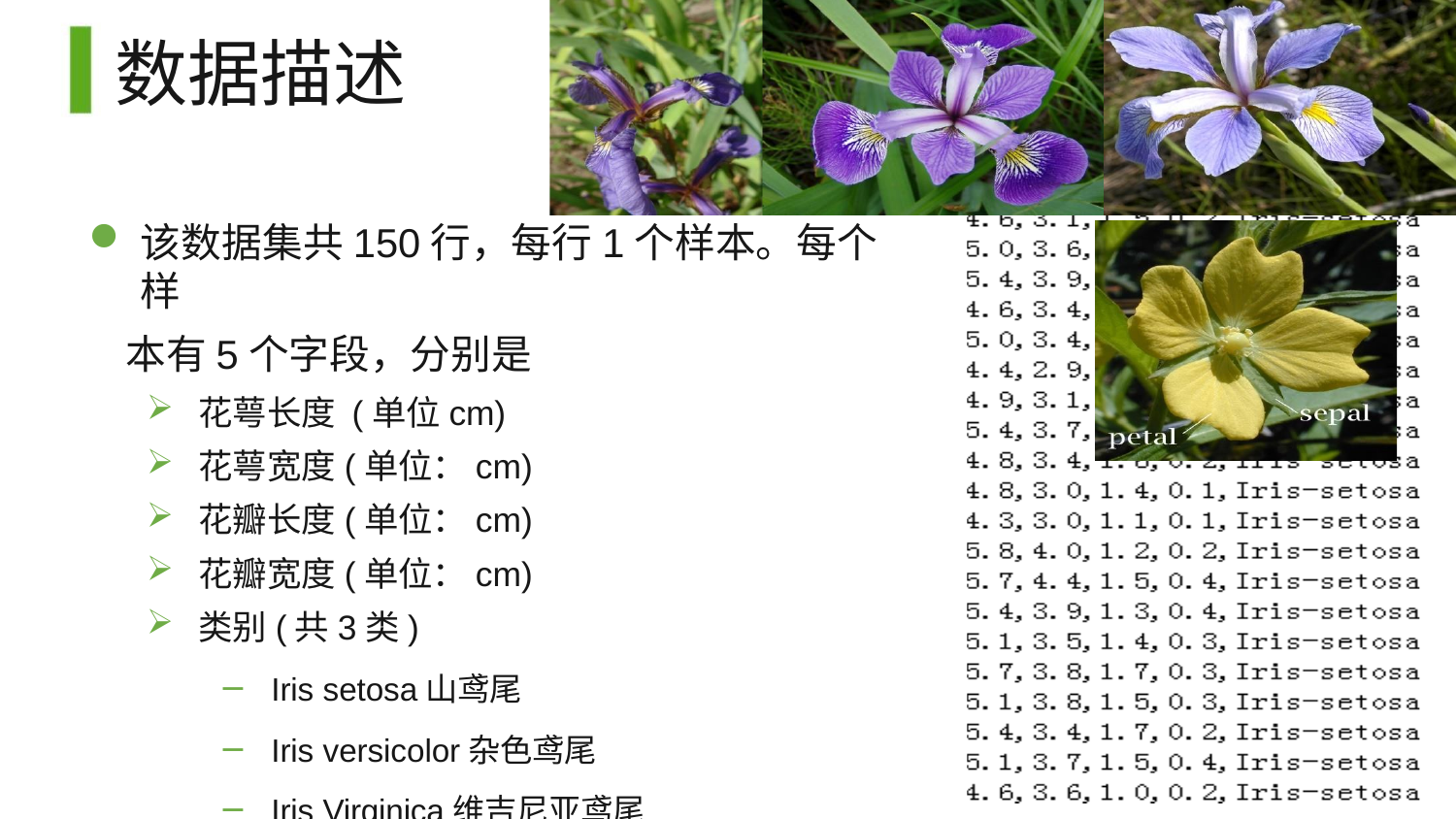

# 数据描述

该数据集共150行，每行1个样本。每个样
本有5个字段，分别是
花萼长度 (单位cm)
花萼宽度(单位：cm)
花瓣长度(单位：cm)
花瓣宽度(单位：cm)
类别(共3类)
Iris setosa山鸢尾
Iris versicolor杂色鸢尾
Iris Virginica维吉尼亚鸢尾